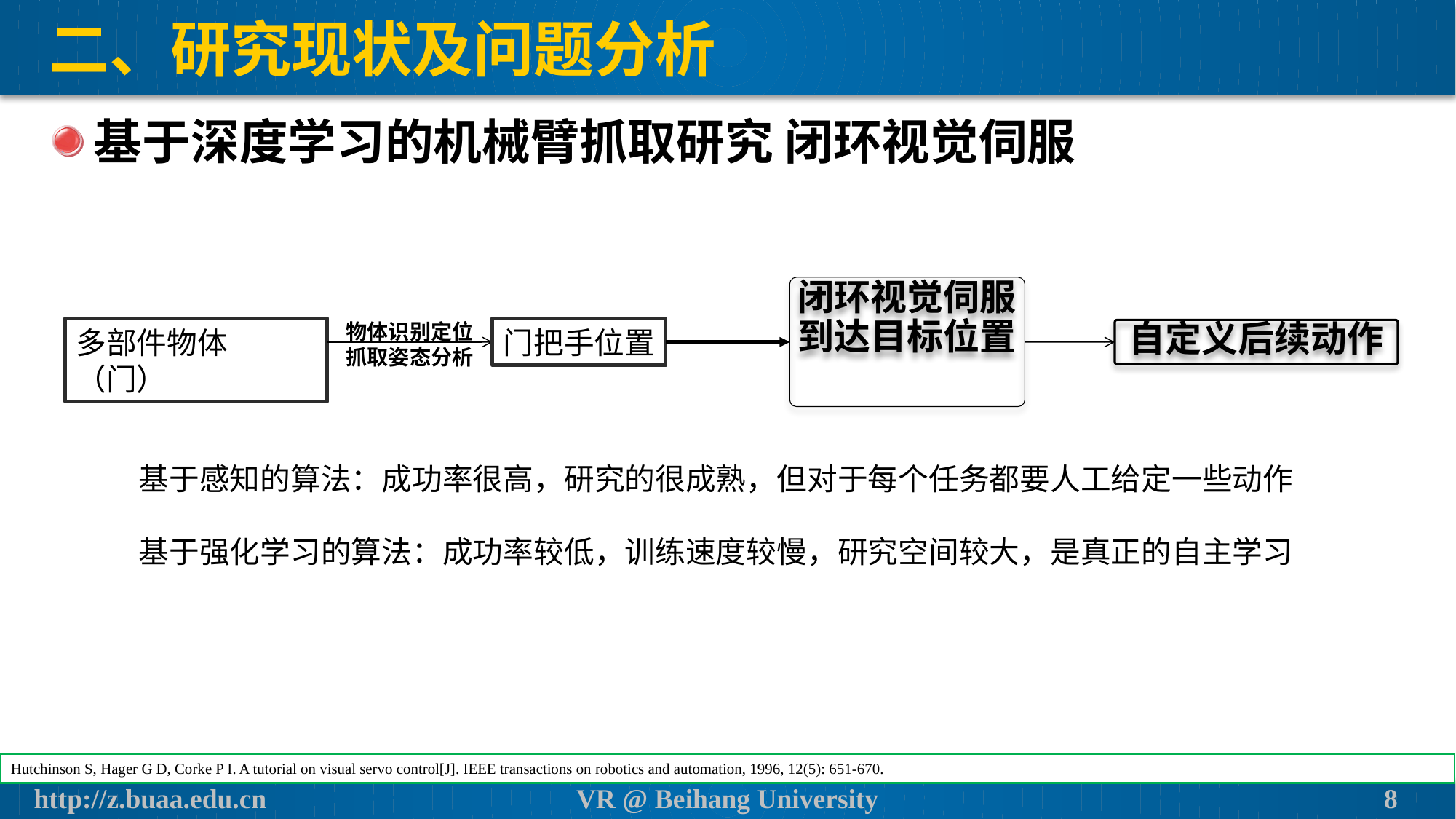

# 二、研究现状及问题分析
基于深度学习的机械臂抓取研究 闭环视觉伺服

闭环视觉伺服到达目标位置
多部件物体（门）
物体识别定位
抓取姿态分析

门把手位置
自定义后续动作

基于感知的算法：成功率很高，研究的很成熟，但对于每个任务都要人工给定一些动作

基于强化学习的算法：成功率较低，训练速度较慢，研究空间较大，是真正的自主学习
Hutchinson S, Hager G D, Corke P I. A tutorial on visual servo control[J]. IEEE transactions on robotics and automation, 1996, 12(5): 651-670.